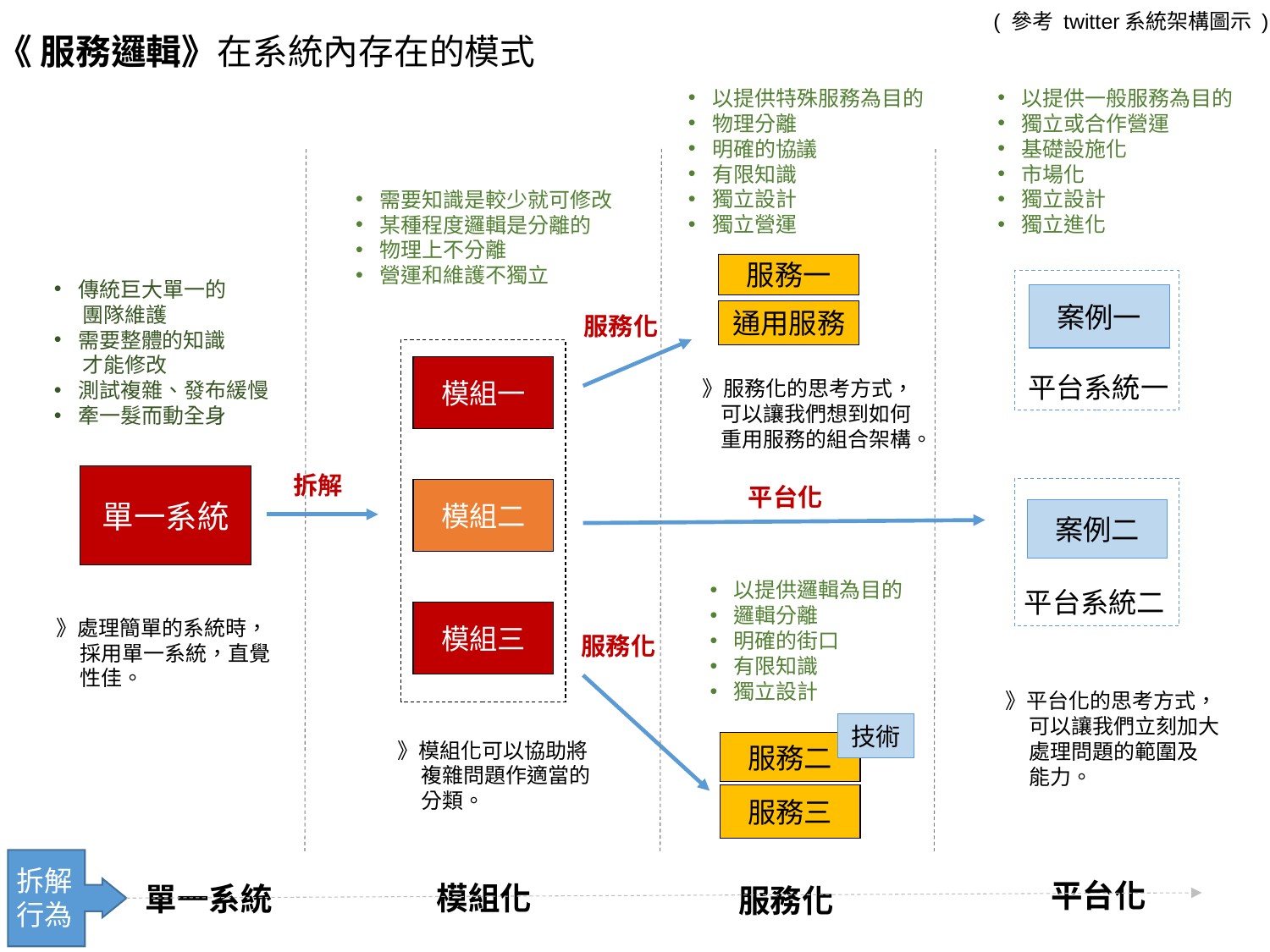

( 參考 twitter系統架構圖示 )
《 服務邏輯》在系統內存在的模式
以提供特殊服務為目的
物理分離
明確的協議
有限知識
獨立設計
獨立營運
以提供一般服務為目的
獨立或合作營運
基礎設施化
市場化
獨立設計
獨立進化
需要知識是較少就可修改
某種程度邏輯是分離的
物理上不分離
營運和維護不獨立
服務一
傳統巨大單一的
     團隊維護
需要整體的知識
     才能修改
測試複雜、發布緩慢
牽一髮而動全身

案例一
通用服務
服務化

模組一
平台系統一
》服務化的思考方式，
   可以讓我們想到如何
   重用服務的組合架構。
拆解
單一系統
平台化

模組二
案例二
以提供邏輯為目的
邏輯分離
明確的街口
有限知識
獨立設計
平台系統二
模組三
》處理簡單的系統時，
    採用單一系統，直覺
    性佳。
服務化
》平台化的思考方式，
    可以讓我們立刻加大
    處理問題的範圍及
    能力。
技術
》模組化可以協助將
    複雜問題作適當的
    分類。
服務二
服務三

拆解
行為
平台化
模組化
單一系統
服務化